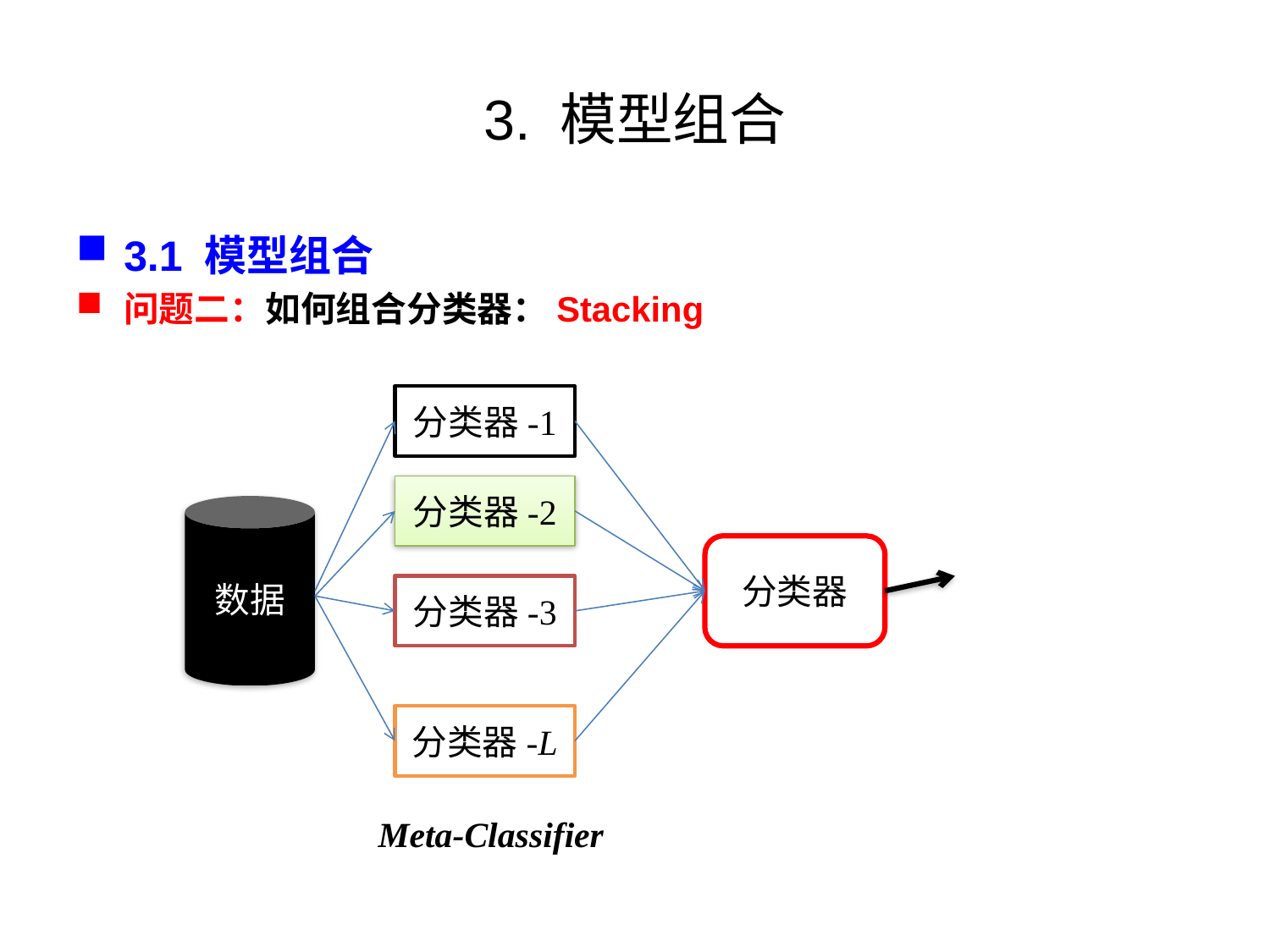

# 3. 模型组合
3.1 模型组合
问题二：如何组合分类器：Stacking
分类器-1
分类器-2
数据
分类器
分类器-3
分类器-L
Meta-Classifier